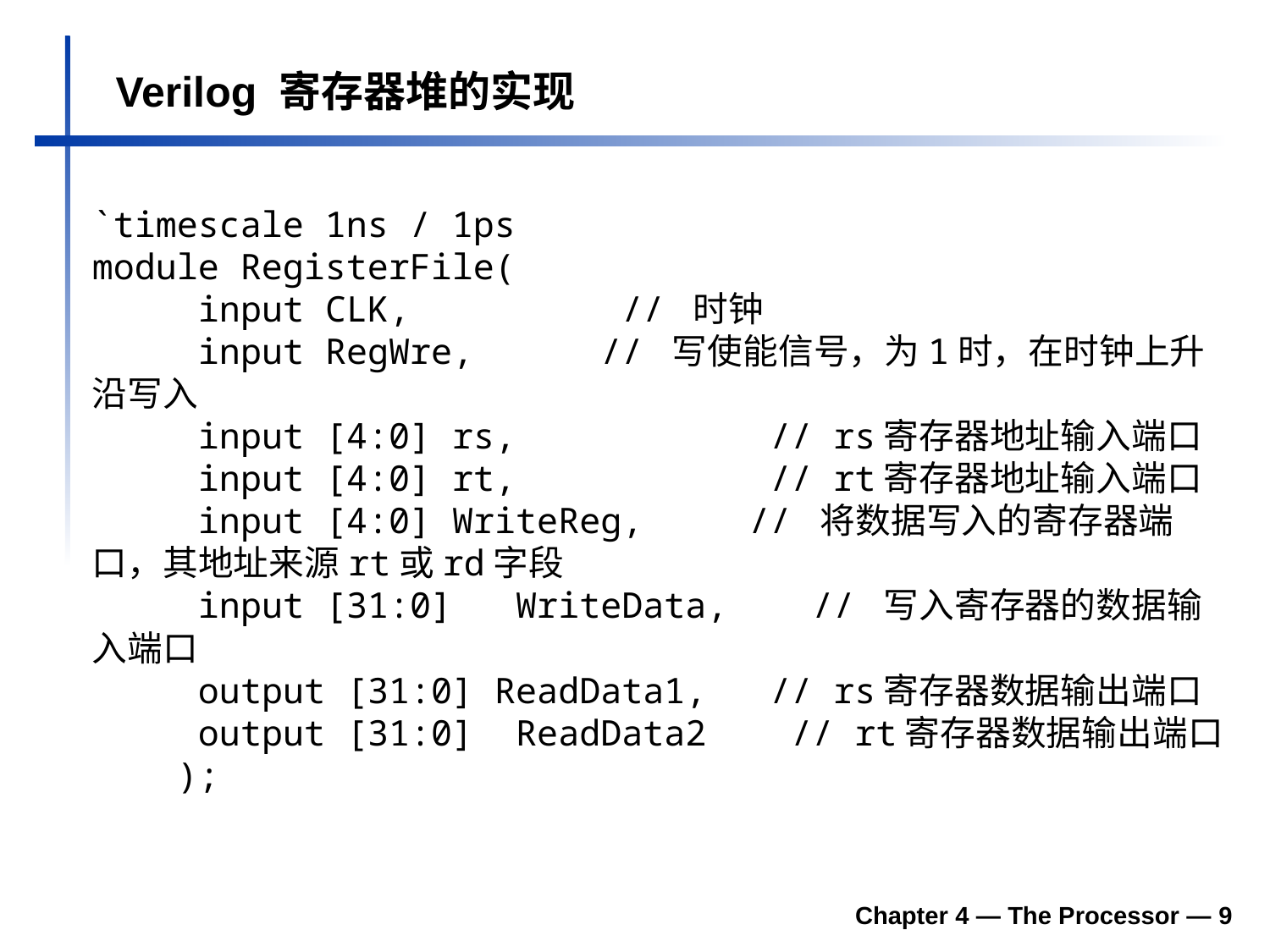

Verilog 寄存器堆的实现
`timescale 1ns / 1ps
module RegisterFile(
     input CLK,          // 时钟
     input RegWre,      // 写使能信号，为1时，在时钟上升沿写入
     input [4:0] rs,            // rs寄存器地址输入端口
     input [4:0] rt,            // rt寄存器地址输入端口
     input [4:0] WriteReg,     // 将数据写入的寄存器端口，其地址来源rt或rd字段
     input [31:0]   WriteData,    // 写入寄存器的数据输入端口
     output [31:0] ReadData1,   // rs寄存器数据输出端口
     output [31:0]  ReadData2    // rt寄存器数据输出端口
    );
Chapter 4 — The Processor — 9